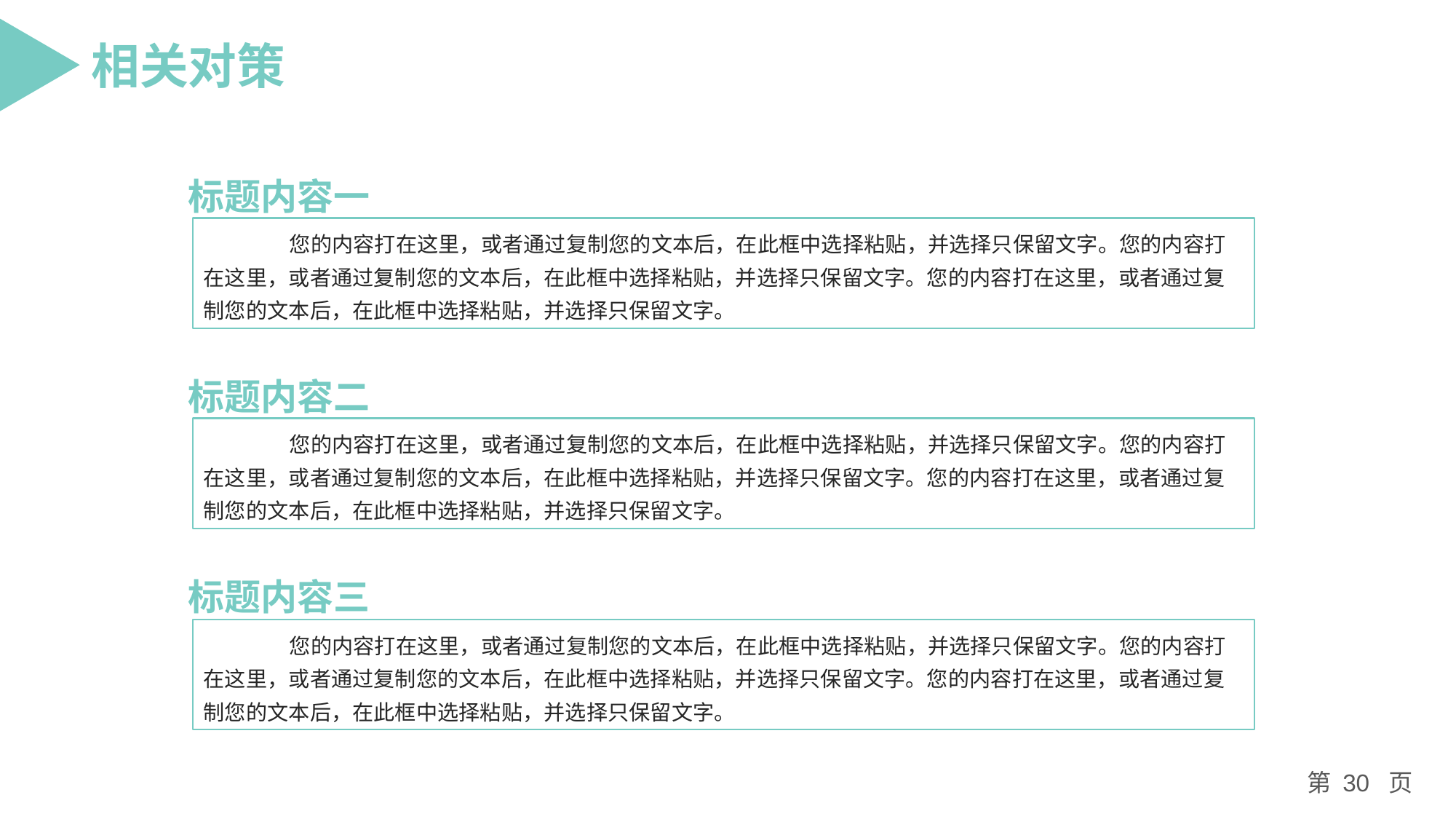

相关对策
标题内容一
您的内容打在这里，或者通过复制您的文本后，在此框中选择粘贴，并选择只保留文字。您的内容打在这里，或者通过复制您的文本后，在此框中选择粘贴，并选择只保留文字。您的内容打在这里，或者通过复制您的文本后，在此框中选择粘贴，并选择只保留文字。
标题内容二
您的内容打在这里，或者通过复制您的文本后，在此框中选择粘贴，并选择只保留文字。您的内容打在这里，或者通过复制您的文本后，在此框中选择粘贴，并选择只保留文字。您的内容打在这里，或者通过复制您的文本后，在此框中选择粘贴，并选择只保留文字。
标题内容三
您的内容打在这里，或者通过复制您的文本后，在此框中选择粘贴，并选择只保留文字。您的内容打在这里，或者通过复制您的文本后，在此框中选择粘贴，并选择只保留文字。您的内容打在这里，或者通过复制您的文本后，在此框中选择粘贴，并选择只保留文字。